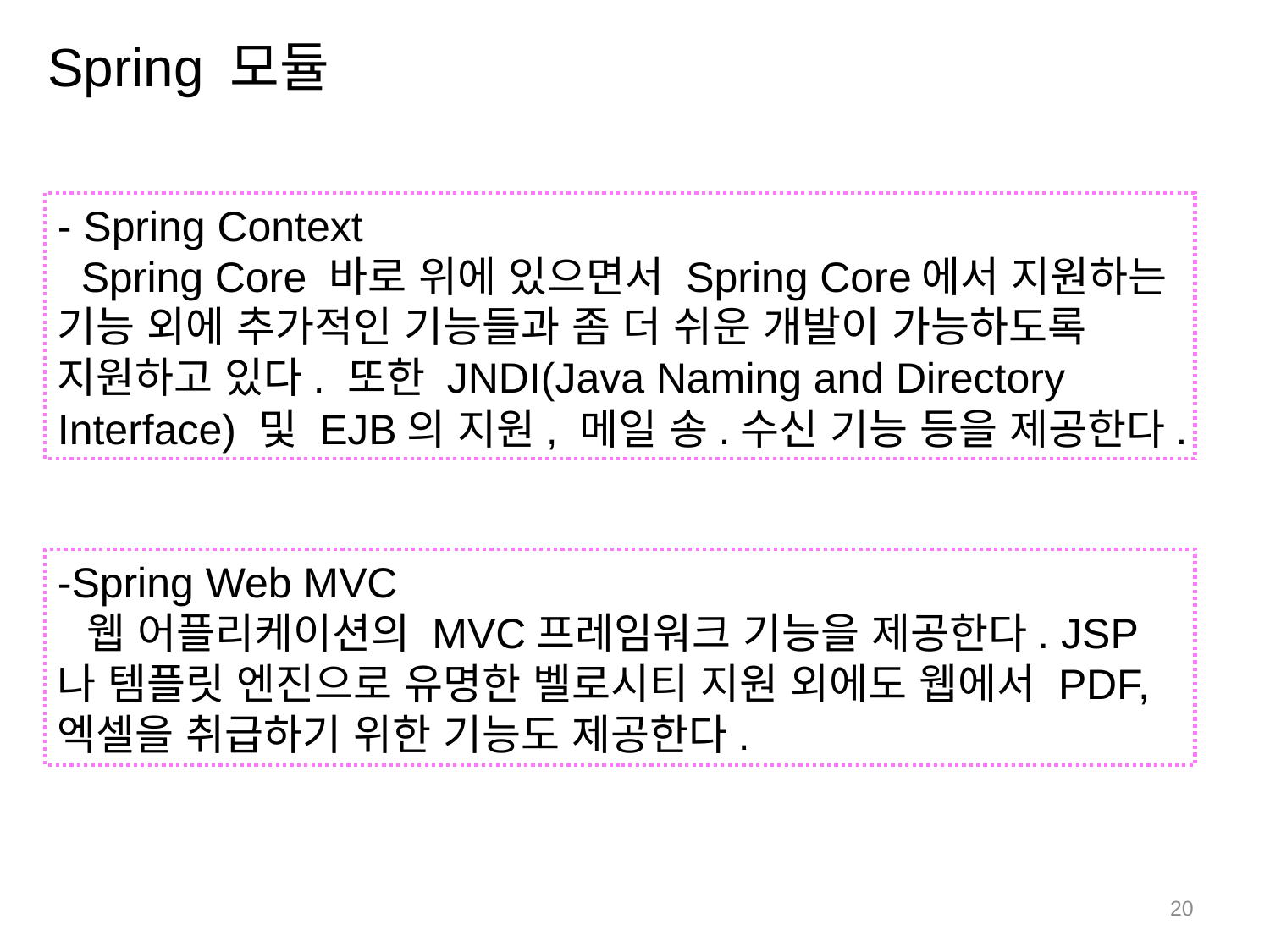

# Spring 모듈
- Spring Context
  Spring Core 바로 위에 있으면서 Spring Core에서 지원하는 기능 외에 추가적인 기능들과 좀 더 쉬운 개발이 가능하도록 지원하고 있다. 또한 JNDI(Java Naming and Directory Interface) 및 EJB의 지원, 메일 송.수신 기능 등을 제공한다.
-Spring Web MVC
  웹 어플리케이션의 MVC프레임워크 기능을 제공한다. JSP나 템플릿 엔진으로 유명한 벨로시티 지원 외에도 웹에서 PDF, 엑셀을 취급하기 위한 기능도 제공한다.
20